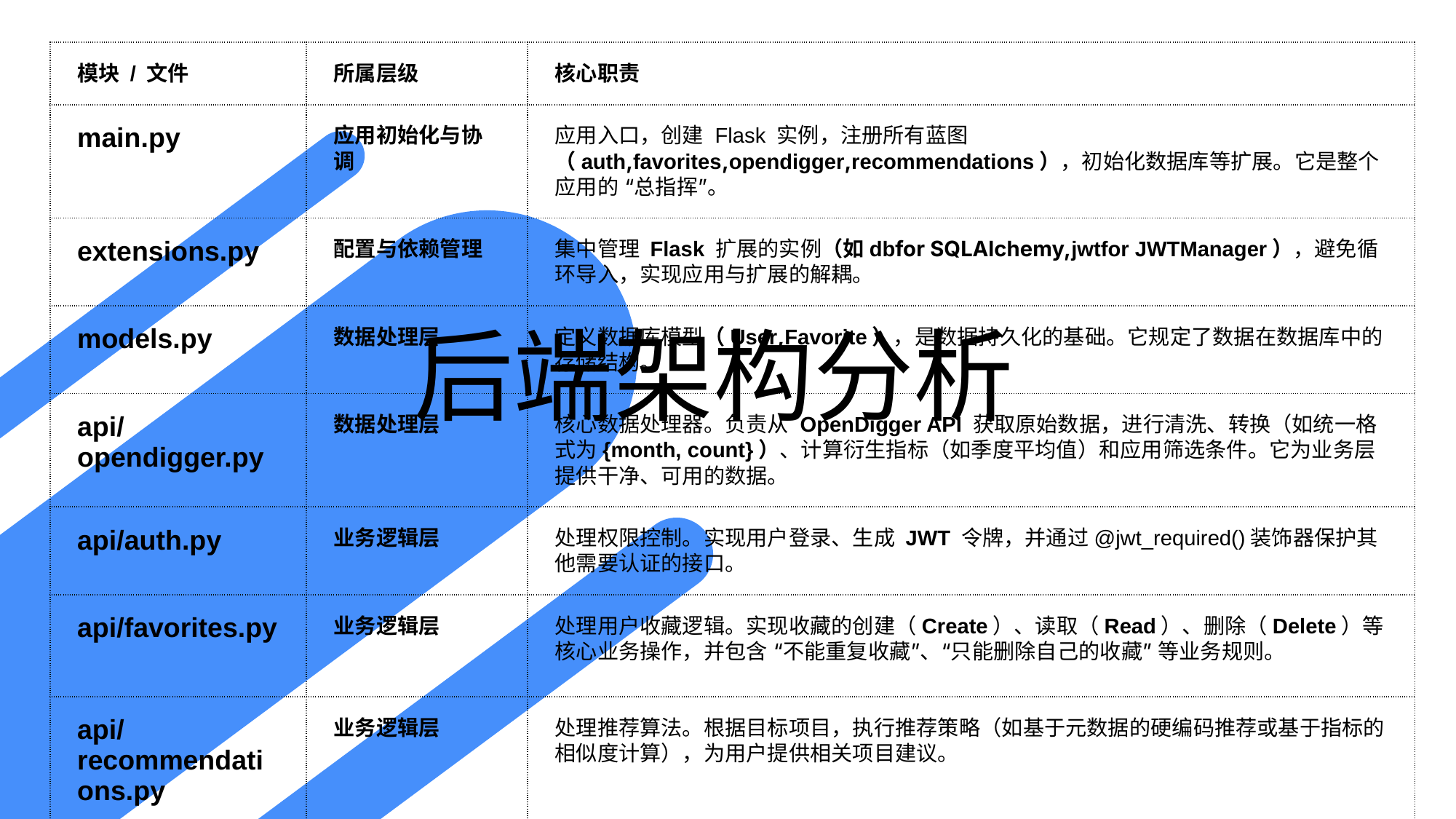

| 模块 / 文件 | 所属层级 | 核心职责 |
| --- | --- | --- |
| main.py | 应用初始化与协调 | 应用入口，创建 Flask 实例，注册所有蓝图（auth,favorites,opendigger,recommendations），初始化数据库等扩展。它是整个应用的 “总指挥”。 |
| extensions.py | 配置与依赖管理 | 集中管理 Flask 扩展的实例（如dbfor SQLAlchemy,jwtfor JWTManager），避免循环导入，实现应用与扩展的解耦。 |
| models.py | 数据处理层 | 定义数据库模型（User,Favorite），是数据持久化的基础。它规定了数据在数据库中的存储结构。 |
| api/opendigger.py | 数据处理层 | 核心数据处理器。负责从 OpenDigger API 获取原始数据，进行清洗、转换（如统一格式为{month, count}）、计算衍生指标（如季度平均值）和应用筛选条件。它为业务层提供干净、可用的数据。 |
| api/auth.py | 业务逻辑层 | 处理权限控制。实现用户登录、生成 JWT 令牌，并通过@jwt\_required()装饰器保护其他需要认证的接口。 |
| api/favorites.py | 业务逻辑层 | 处理用户收藏逻辑。实现收藏的创建（Create）、读取（Read）、删除（Delete）等核心业务操作，并包含 “不能重复收藏”、“只能删除自己的收藏” 等业务规则。 |
| api/recommendations.py | 业务逻辑层 | 处理推荐算法。根据目标项目，执行推荐策略（如基于元数据的硬编码推荐或基于指标的相似度计算），为用户提供相关项目建议。 |

#

后端架构分析